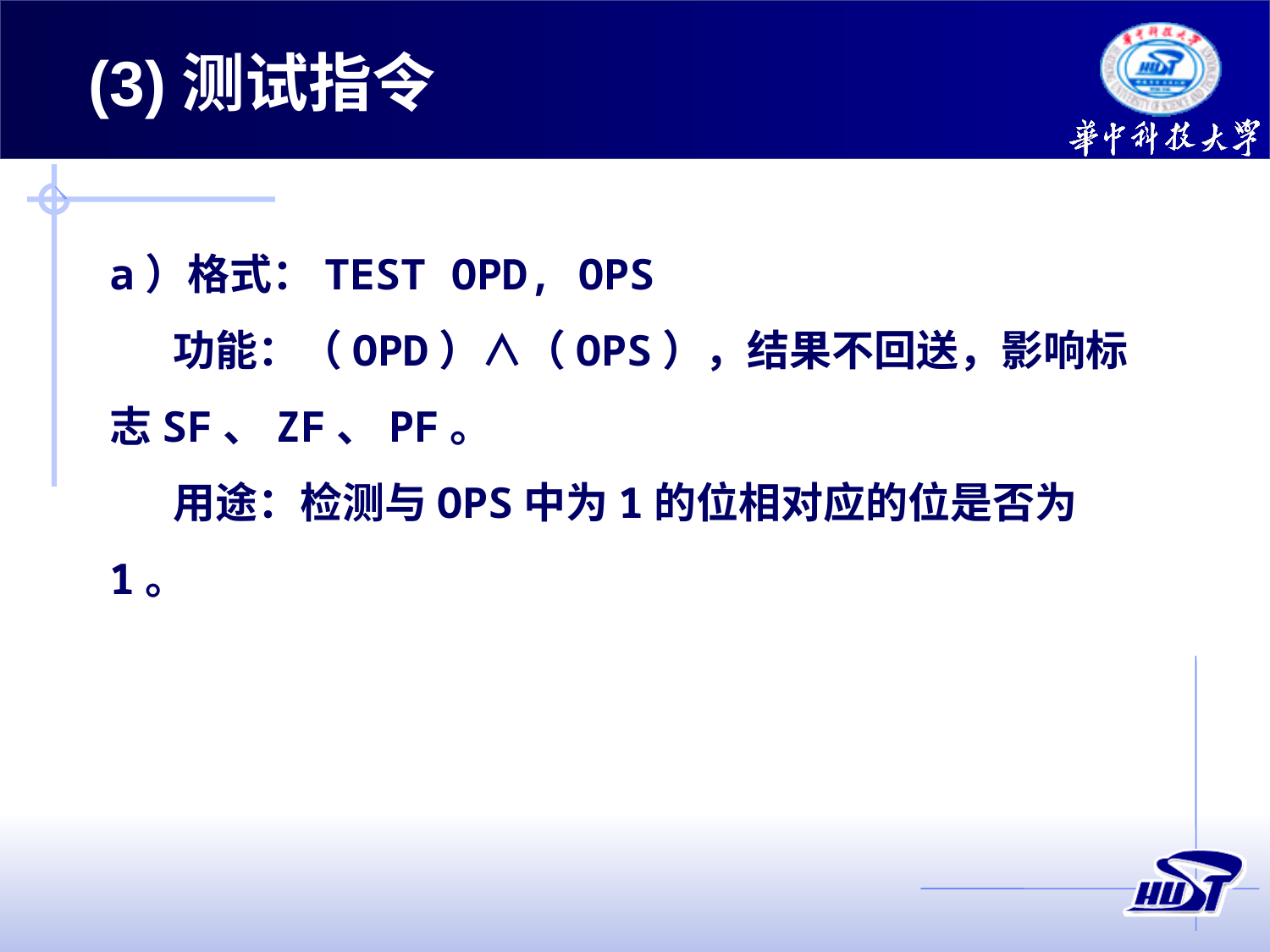

(3)测试指令
a）格式：TEST OPD, OPS
功能：（OPD）∧（OPS），结果不回送，影响标志SF、ZF、PF。
用途：检测与OPS中为1的位相对应的位是否为1。